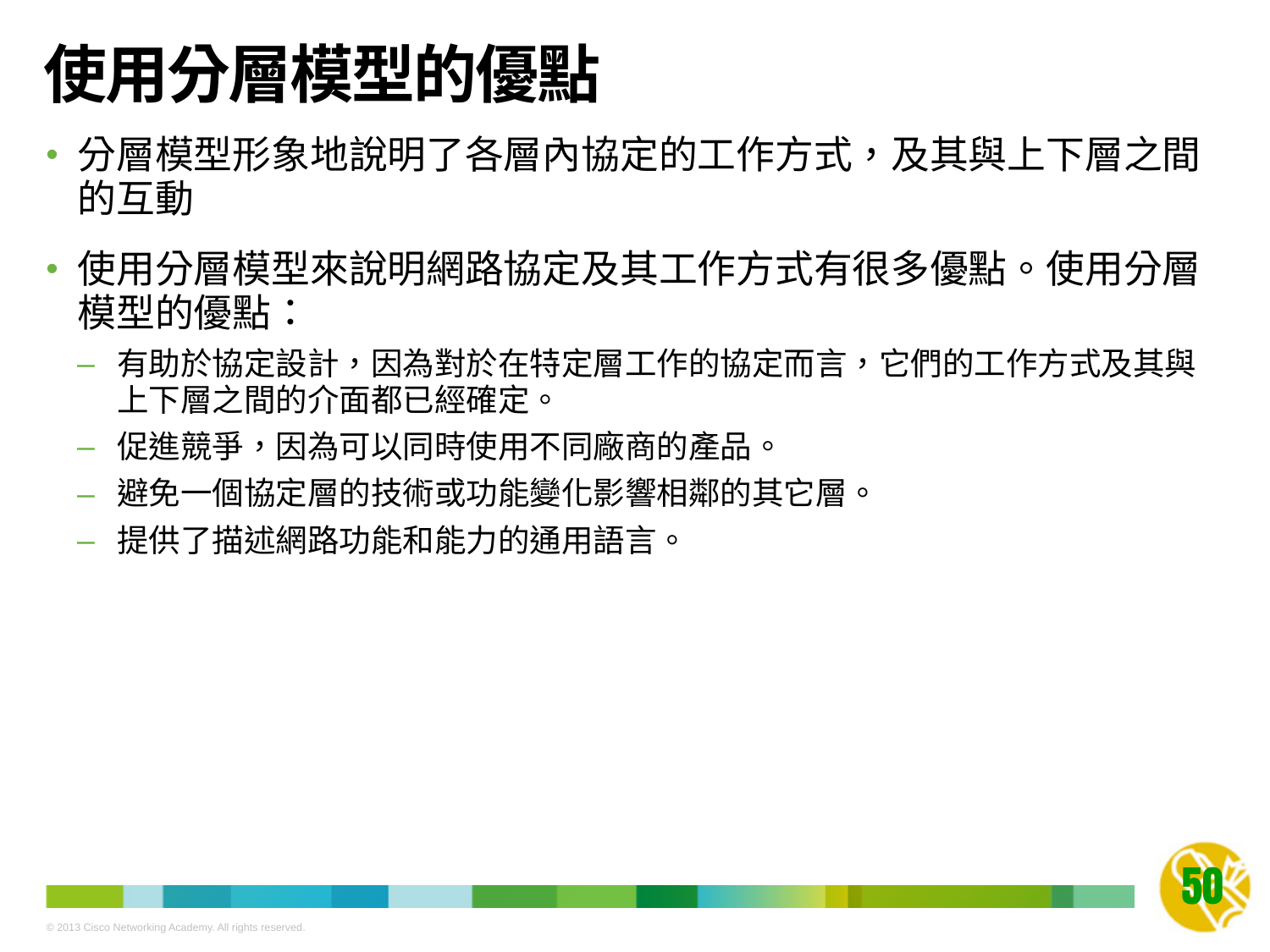

# 使用分層模型的優點
分層模型形象地說明了各層內協定的工作方式，及其與上下層之間的互動
使用分層模型來說明網路協定及其工作方式有很多優點。使用分層模型的優點：
有助於協定設計，因為對於在特定層工作的協定而言，它們的工作方式及其與上下層之間的介面都已經確定。
促進競爭，因為可以同時使用不同廠商的產品。
避免一個協定層的技術或功能變化影響相鄰的其它層。
提供了描述網路功能和能力的通用語言。